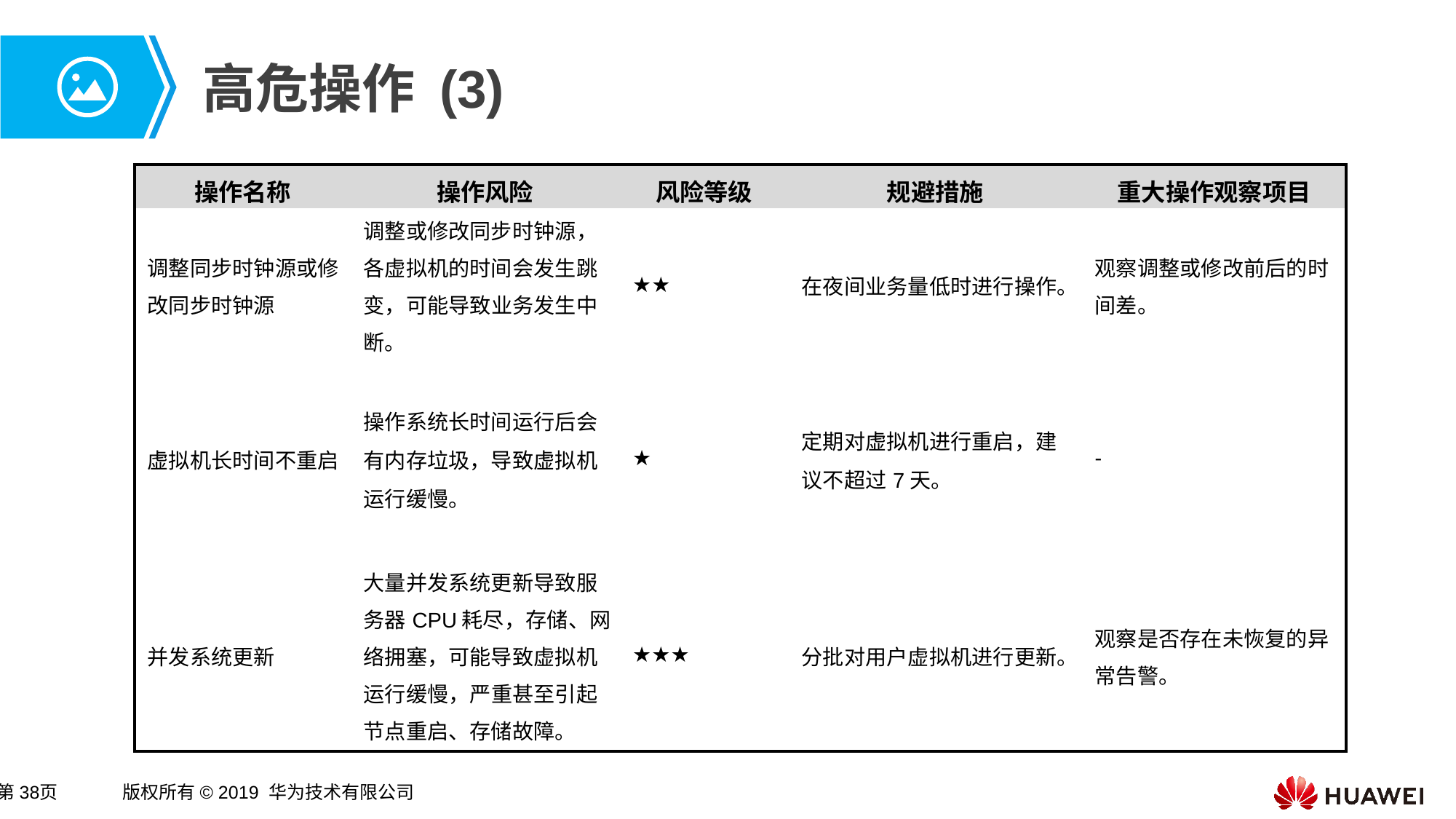

# 高危操作 (3)
| 操作名称 | 操作风险 | 风险等级 | 规避措施 | 重大操作观察项目 |
| --- | --- | --- | --- | --- |
| 调整同步时钟源或修改同步时钟源 | 调整或修改同步时钟源，各虚拟机的时间会发生跳变，可能导致业务发生中断。 | ★★ | 在夜间业务量低时进行操作。 | 观察调整或修改前后的时间差。 |
| 虚拟机长时间不重启 | 操作系统长时间运行后会有内存垃圾，导致虚拟机运行缓慢。 | ★ | 定期对虚拟机进行重启，建议不超过7天。 | - |
| 并发系统更新 | 大量并发系统更新导致服务器CPU耗尽，存储、网络拥塞，可能导致虚拟机运行缓慢，严重甚至引起节点重启、存储故障。 | ★★★ | 分批对用户虚拟机进行更新。 | 观察是否存在未恢复的异常告警。 |